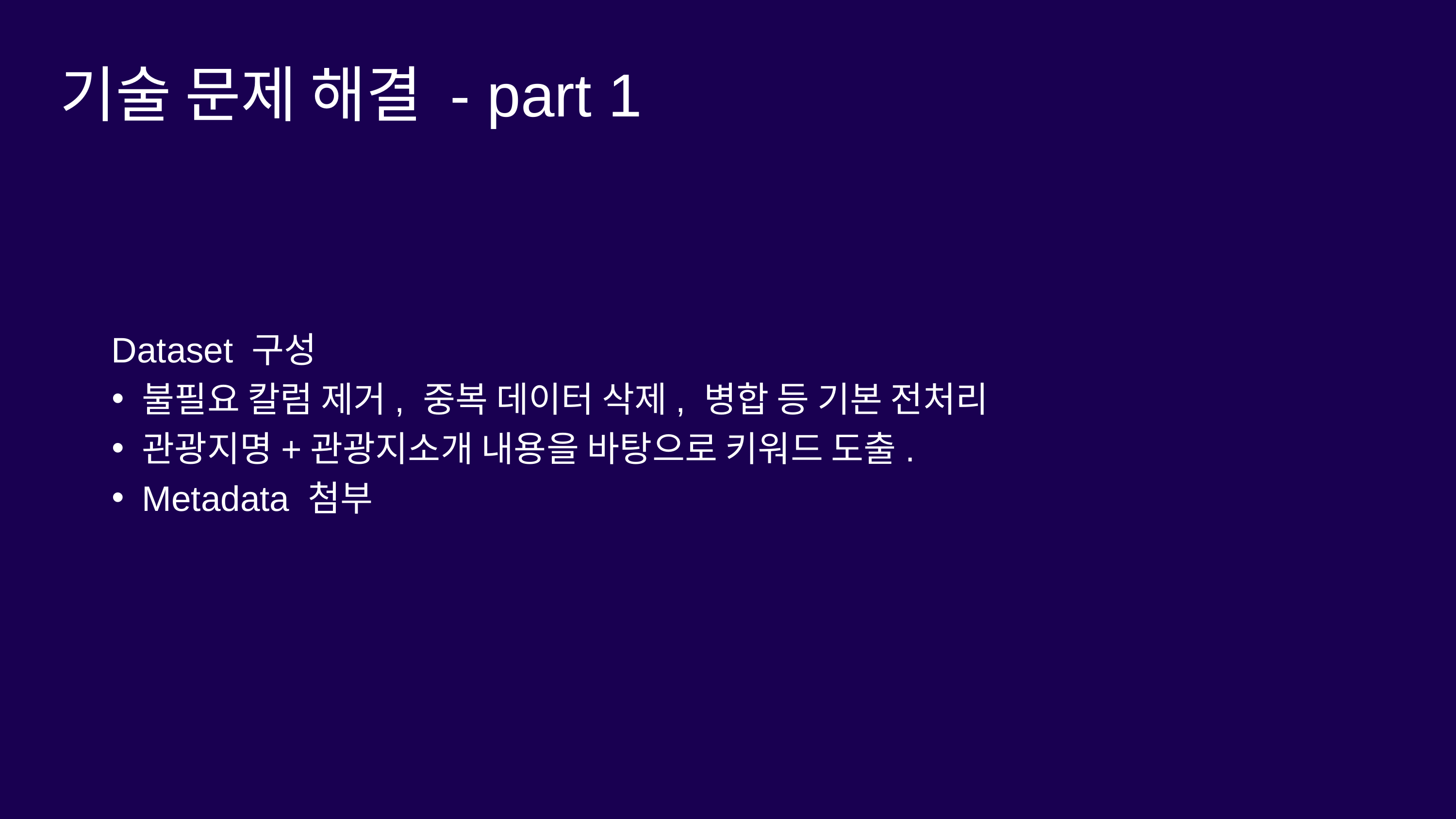

기술 문제 해결 - part 1
   Dataset 구성
불필요 칼럼 제거, 중복 데이터 삭제, 병합 등 기본 전처리
관광지명+관광지소개 내용을 바탕으로 키워드 도출.
Metadata 첨부